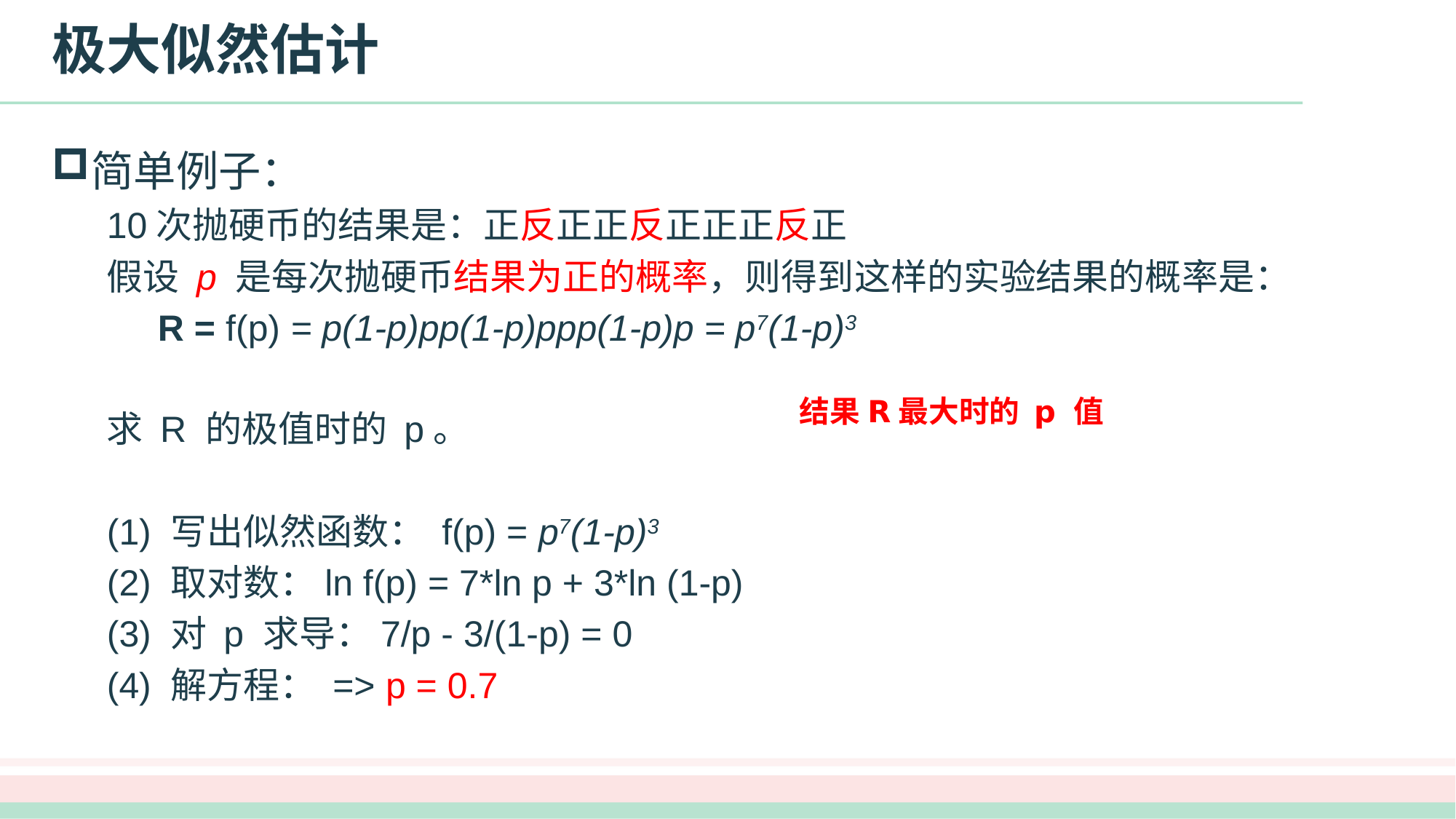

# 极大似然估计
简单例子：
10次抛硬币的结果是：正反正正反正正正反正
假设 p 是每次抛硬币结果为正的概率，则得到这样的实验结果的概率是：
     R = f(p) = p(1-p)pp(1-p)ppp(1-p)p = p7(1-p)3

求 R 的极值时的 p。

(1) 写出似然函数： f(p) = p7(1-p)3
(2) 取对数：ln f(p) = 7*ln p + 3*ln (1-p)
(3) 对 p 求导：7/p - 3/(1-p) = 0
(4) 解方程： => p = 0.7
结果R最大时的 p 值